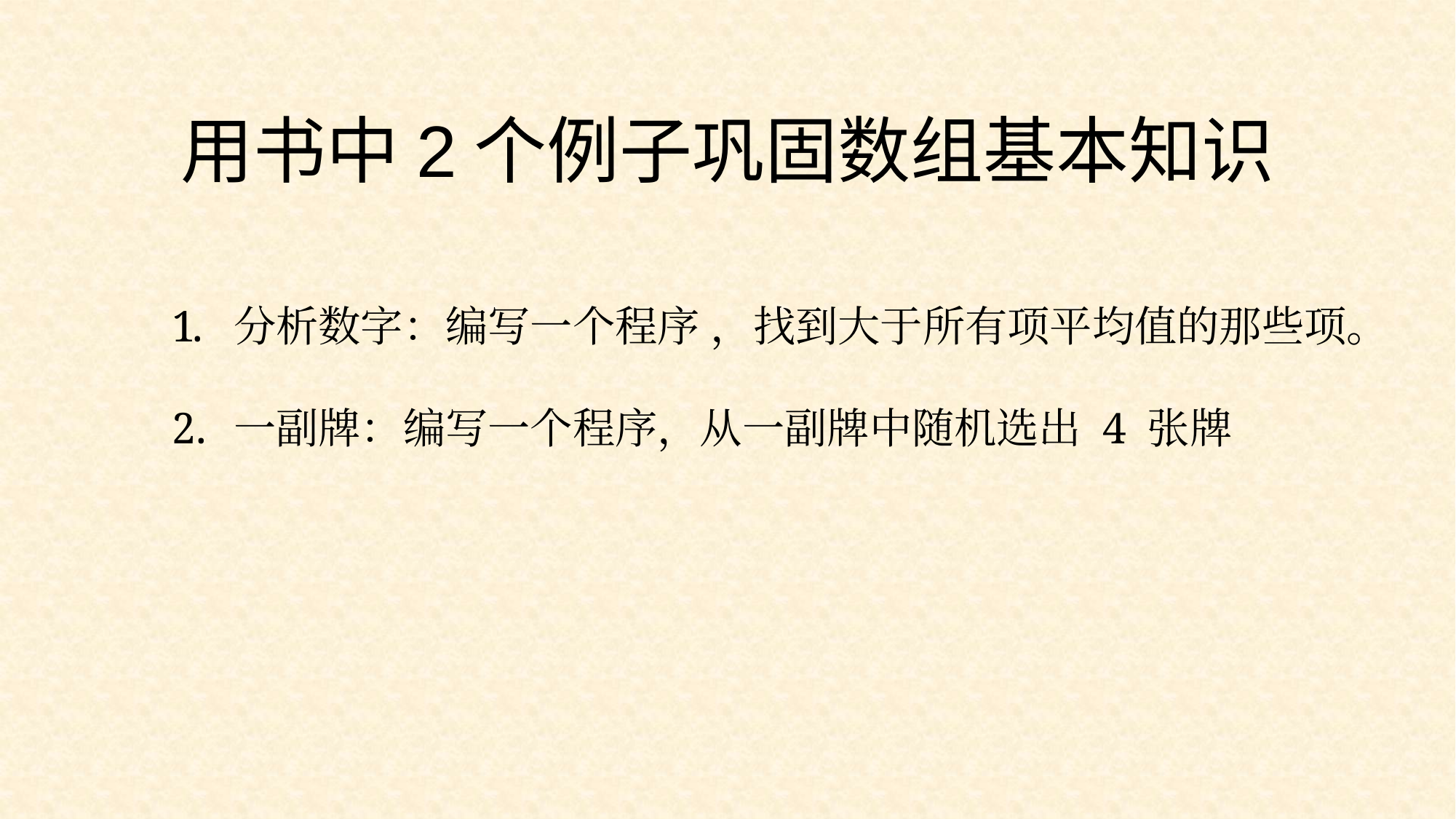

用书中2个例子巩固数组基本知识
分析数字：编写一个程序 ，找到大于所有项平均值的那些项。

一副牌：编写一个程序，从一副牌中随机选出 4 张牌